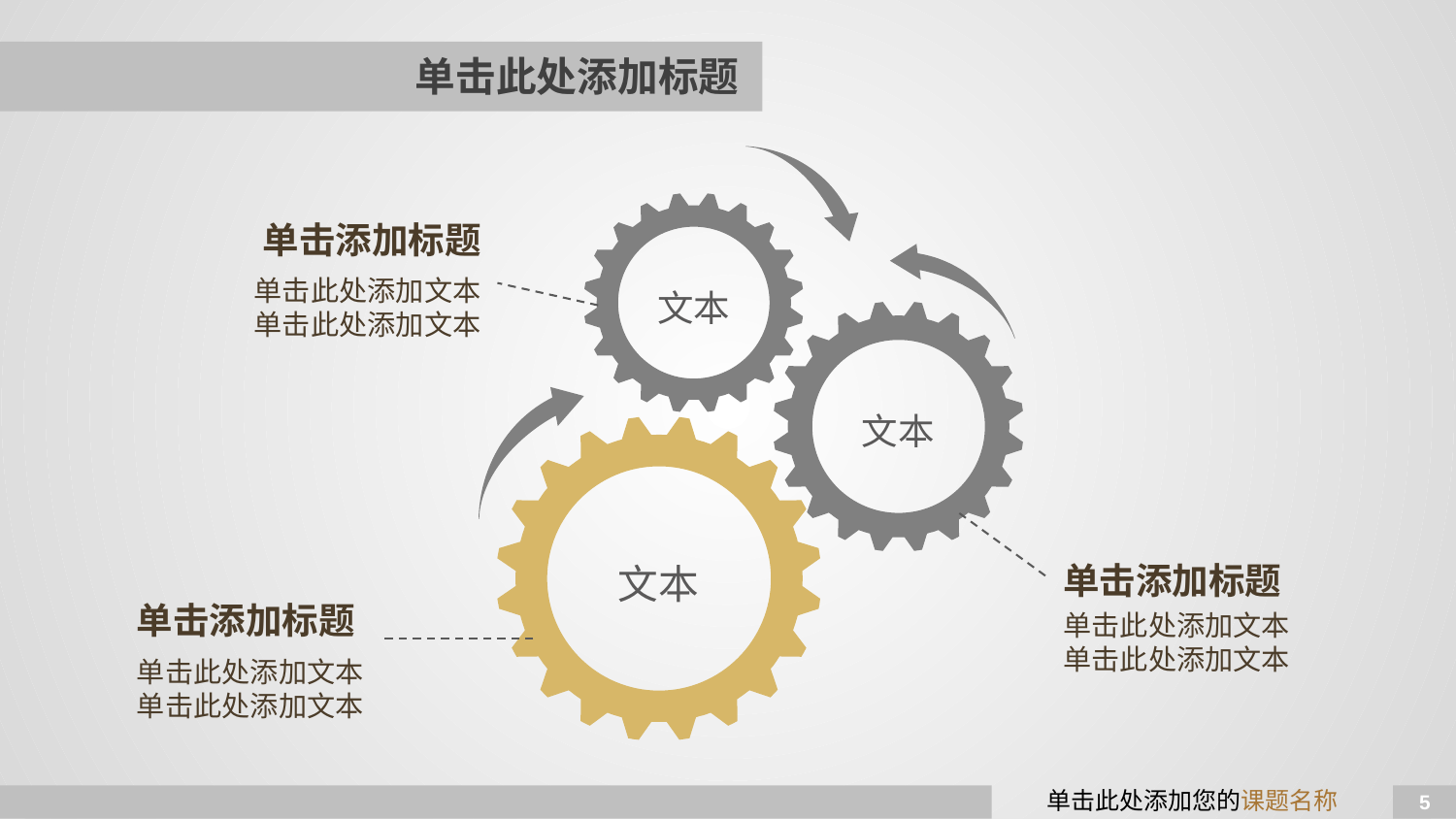

# 单击此处添加标题

文本
单击添加标题
单击此处添加文本
单击此处添加文本

文本

文本
单击添加标题
单击此处添加文本
单击此处添加文本
单击添加标题
单击此处添加文本
单击此处添加文本